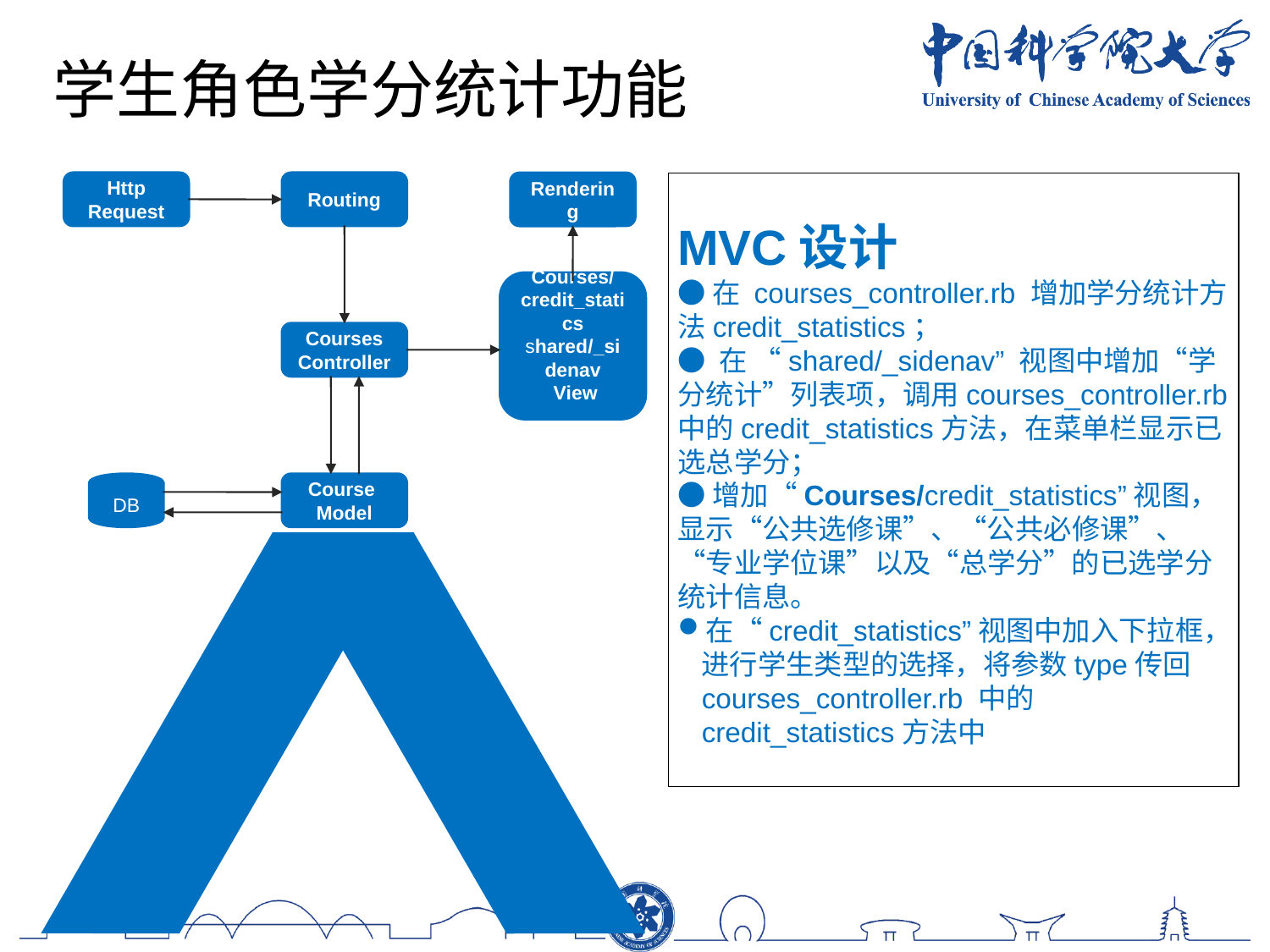

学生角色学分统计功能
Http Request
Routing
Rendering

Courses/credit_statics shared/_sidenav
 View

Courses
Controller

DB
Course  Model

MVC设计
●在 courses_controller.rb 增加学分统计方法credit_statistics；
● 在 “shared/_sidenav” 视图中增加“学分统计”列表项，调用courses_controller.rb 中的credit_statistics方法，在菜单栏显示已选总学分；
●增加“Courses/credit_statistics”视图，显示“公共选修课”、“公共必修课”、“专业学位课”以及“总学分”的已选学分统计信息。
在“credit_statistics”视图中加入下拉框，进行学生类型的选择，将参数type传回 courses_controller.rb 中的credit_statistics方法中